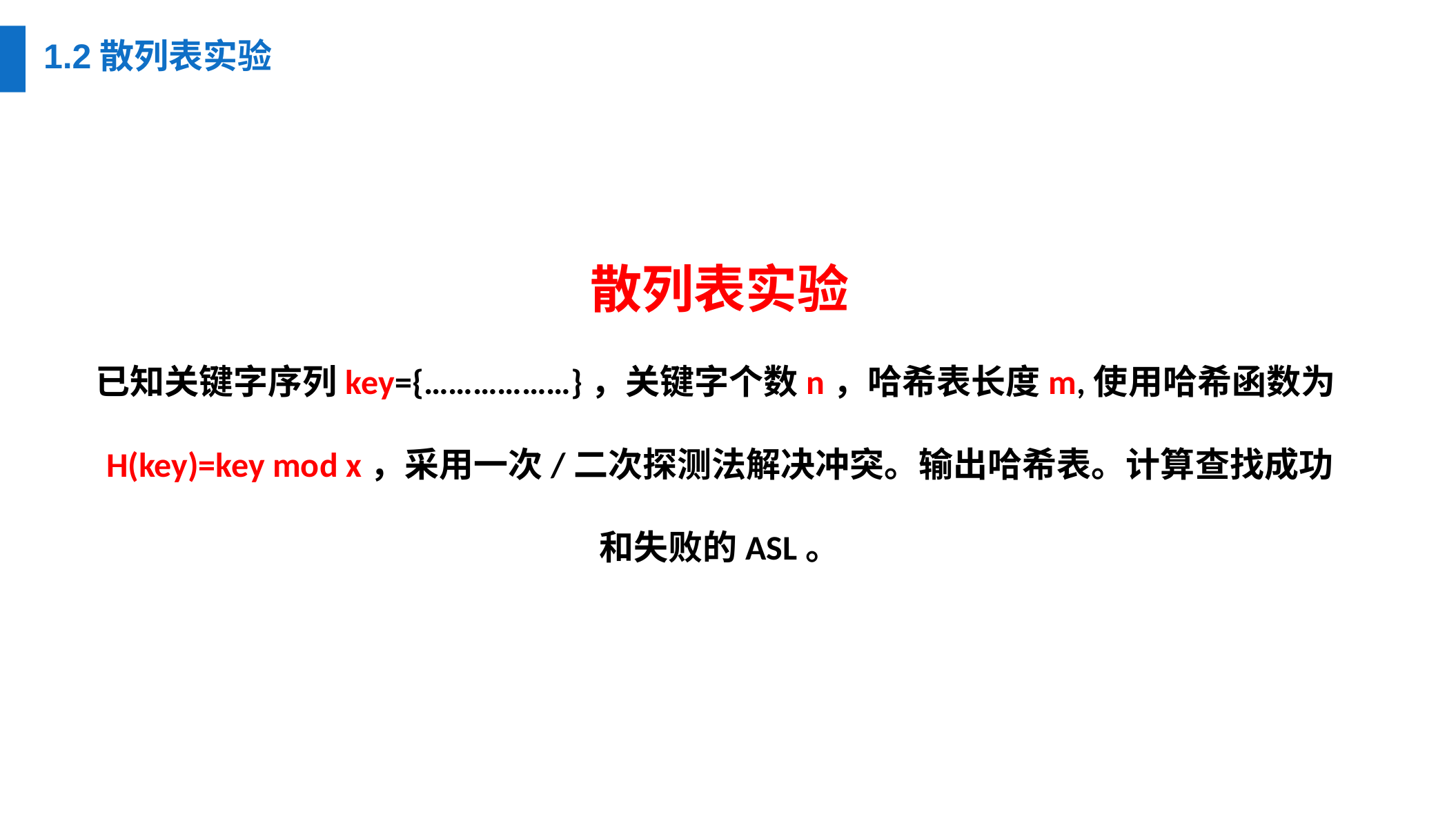

1.2散列表实验
散列表实验
已知关键字序列key={………………}，关键字个数n，哈希表长度m,使用哈希函数为H(key)=key mod x，采用一次/二次探测法解决冲突。输出哈希表。计算查找成功和失败的ASL。